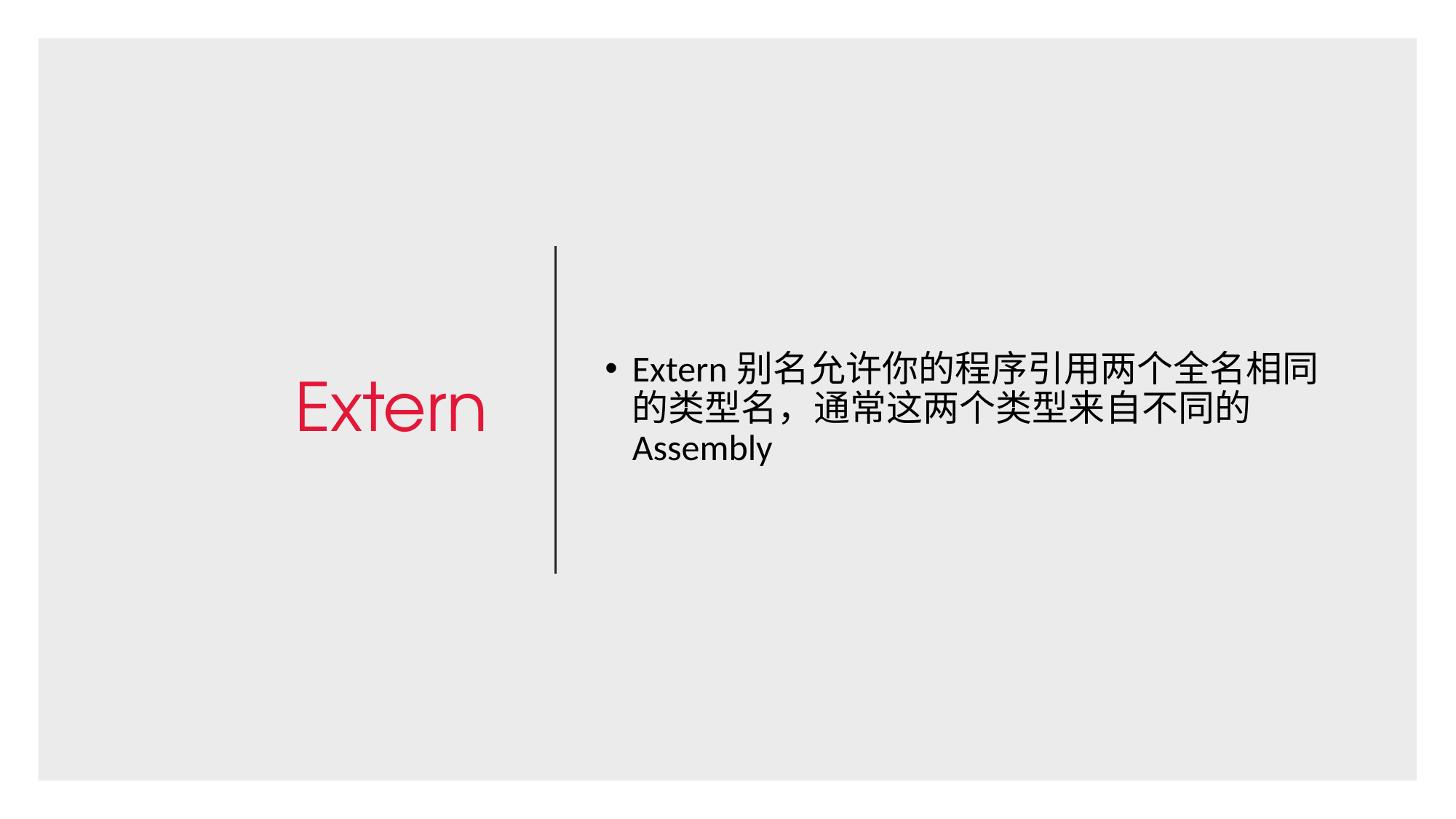

# Extern
Extern别名允许你的程序引用两个全名相同的类型名，通常这两个类型来自不同的Assembly